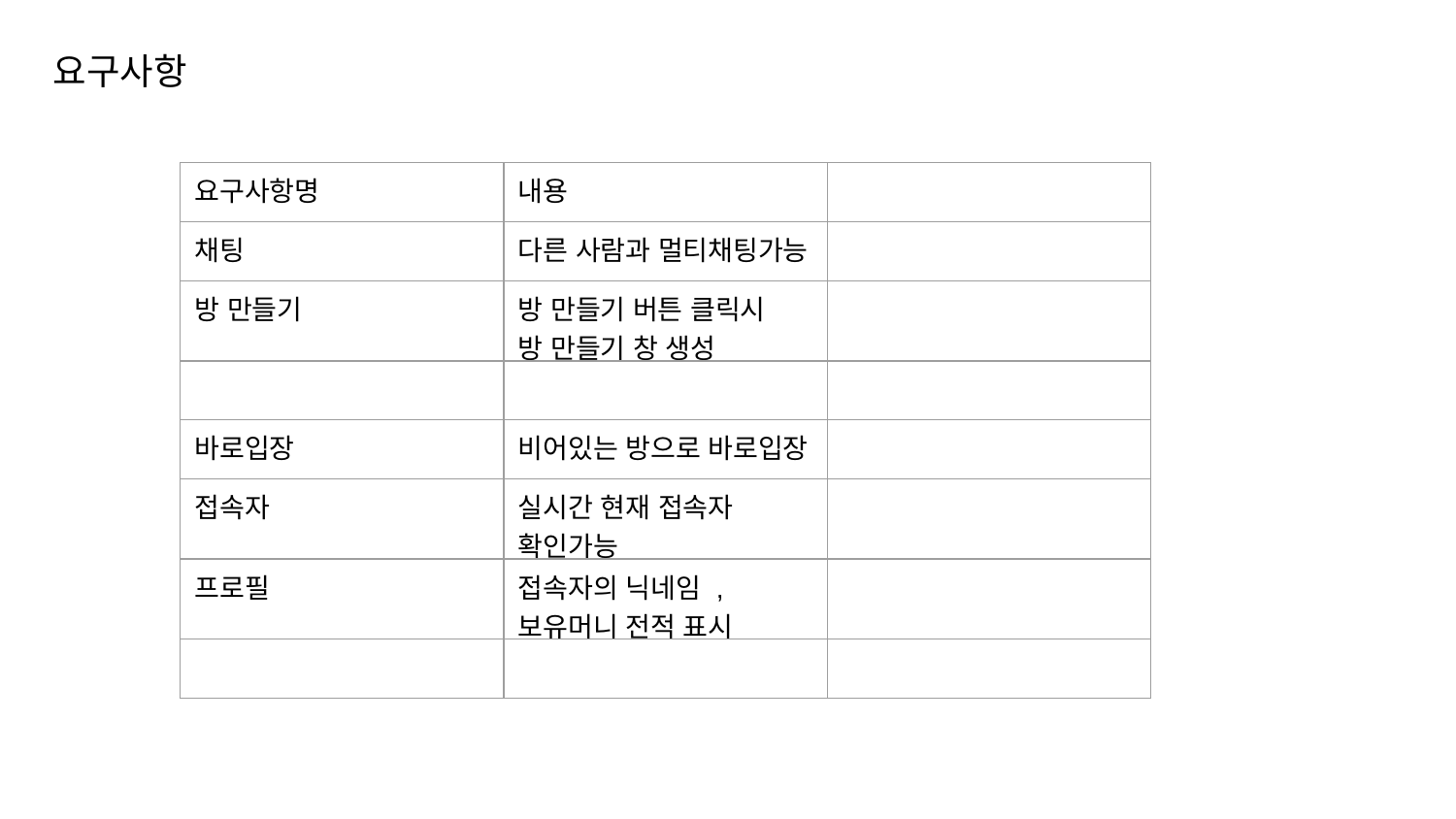

요구사항
| 요구사항명 | 내용 |  |
| --- | --- | --- |
| 채팅 | 다른 사람과 멀티채팅가능 |  |
| 방 만들기 | 방 만들기 버튼 클릭시 방 만들기 창 생성 |  |
|  |  |  |
| 바로입장 | 비어있는 방으로 바로입장 |  |
| 접속자 | 실시간 현재 접속자 확인가능 |  |
| 프로필 | 접속자의 닉네임 , 보유머니 전적 표시 |  |
|  |  |  |